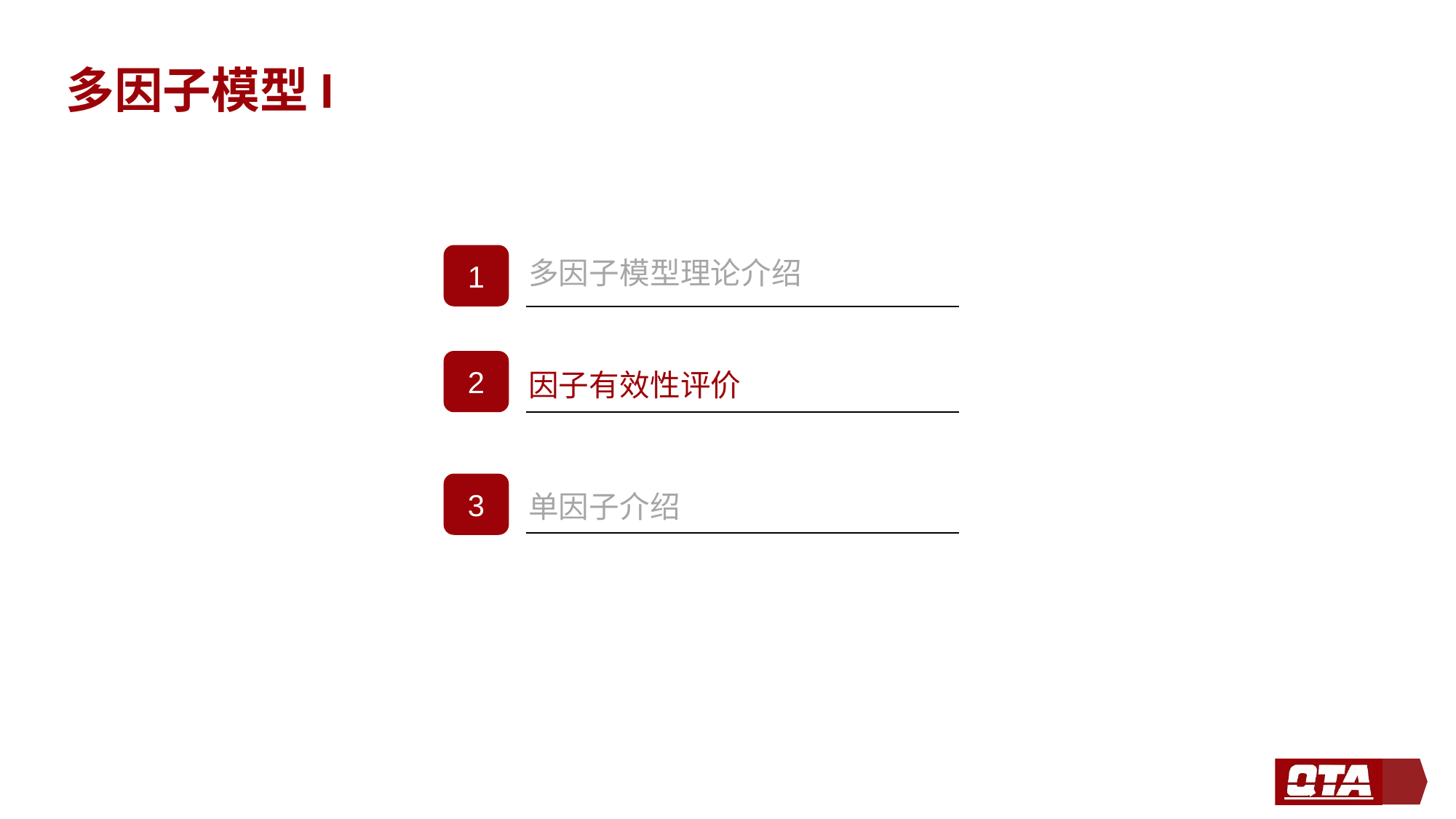

# 多因子模型I
多因子模型理论介绍
因子有效性评价

单因子介绍

单因子回测
15